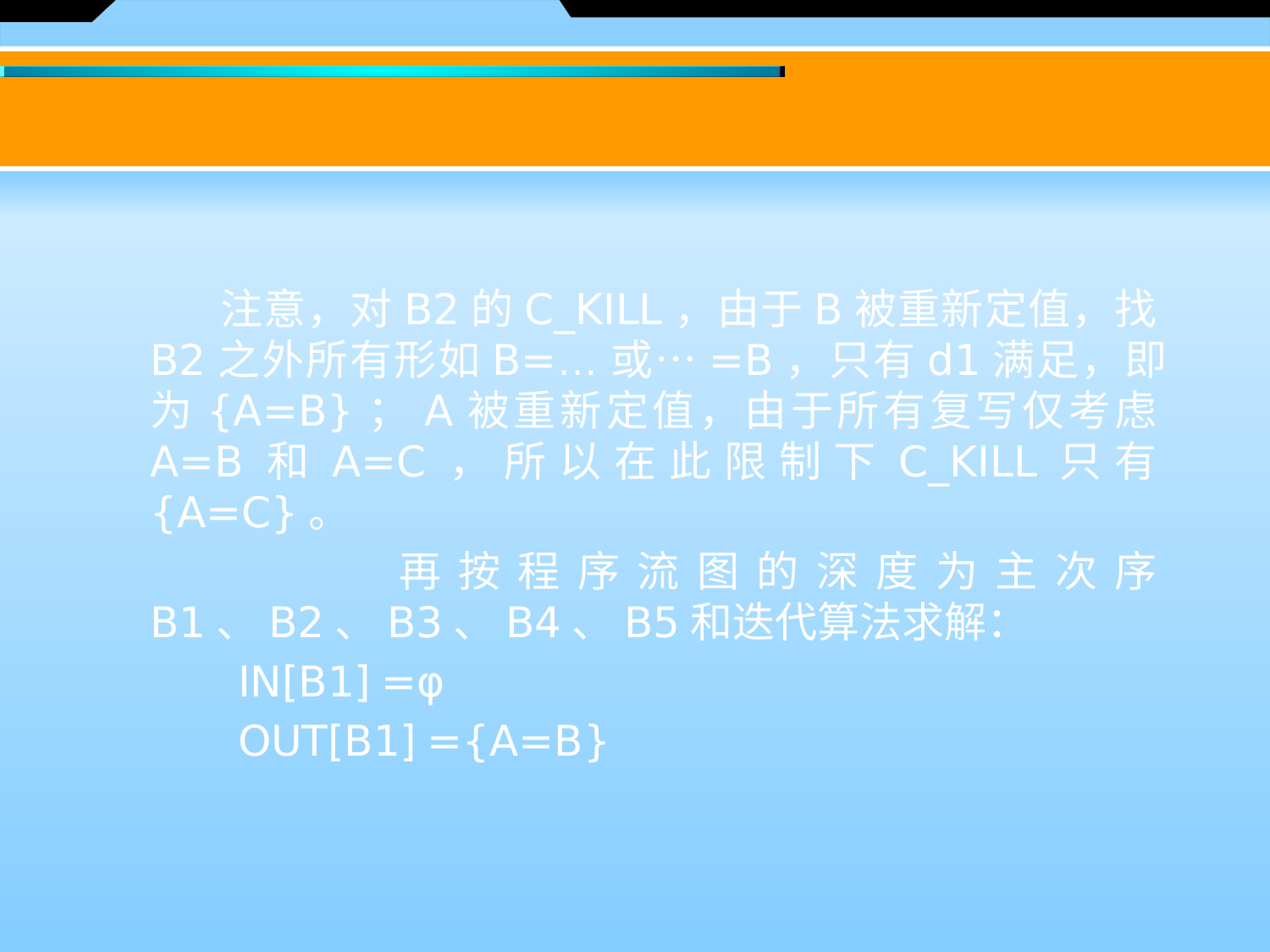

#
          注意，对B2的C_KILL，由于B被重新定值，找B2之外所有形如B=…或…=B，只有d1满足，即为{A=B}；A被重新定值，由于所有复写仅考虑A=B和A=C，所以在此限制下C_KILL只有{A=C}。
          再按程序流图的深度为主次序B1、B2、B3、B4、B5和迭代算法求解：
          IN[B1] =φ
          OUT[B1] ={A=B}